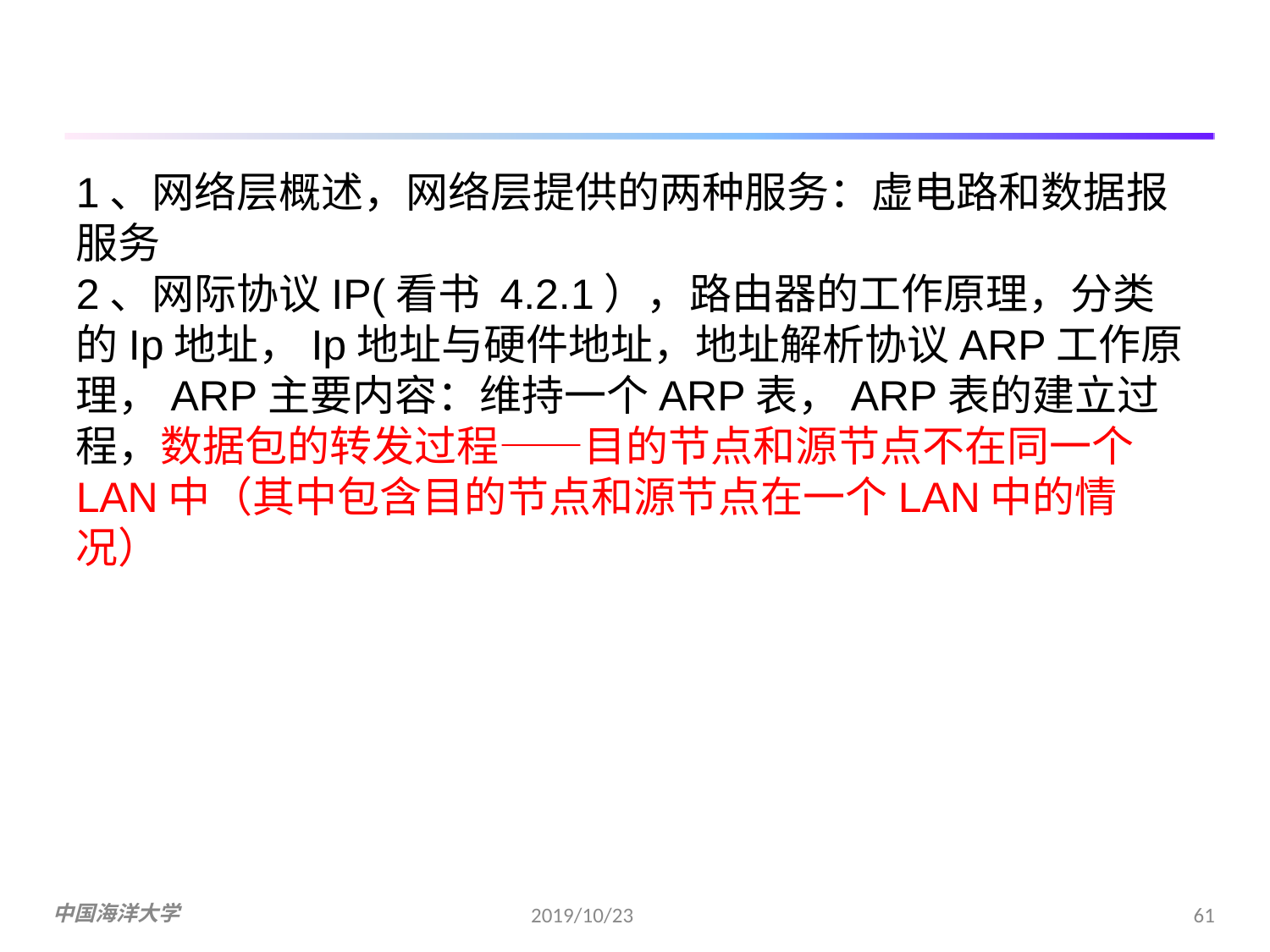

1、网络层概述，网络层提供的两种服务：虚电路和数据报服务
2、网际协议IP(看书 4.2.1），路由器的工作原理，分类的Ip地址，Ip地址与硬件地址，地址解析协议ARP工作原理，ARP主要内容：维持一个ARP表，ARP表的建立过程，数据包的转发过程——目的节点和源节点不在同一个LAN中（其中包含目的节点和源节点在一个LAN中的情况）